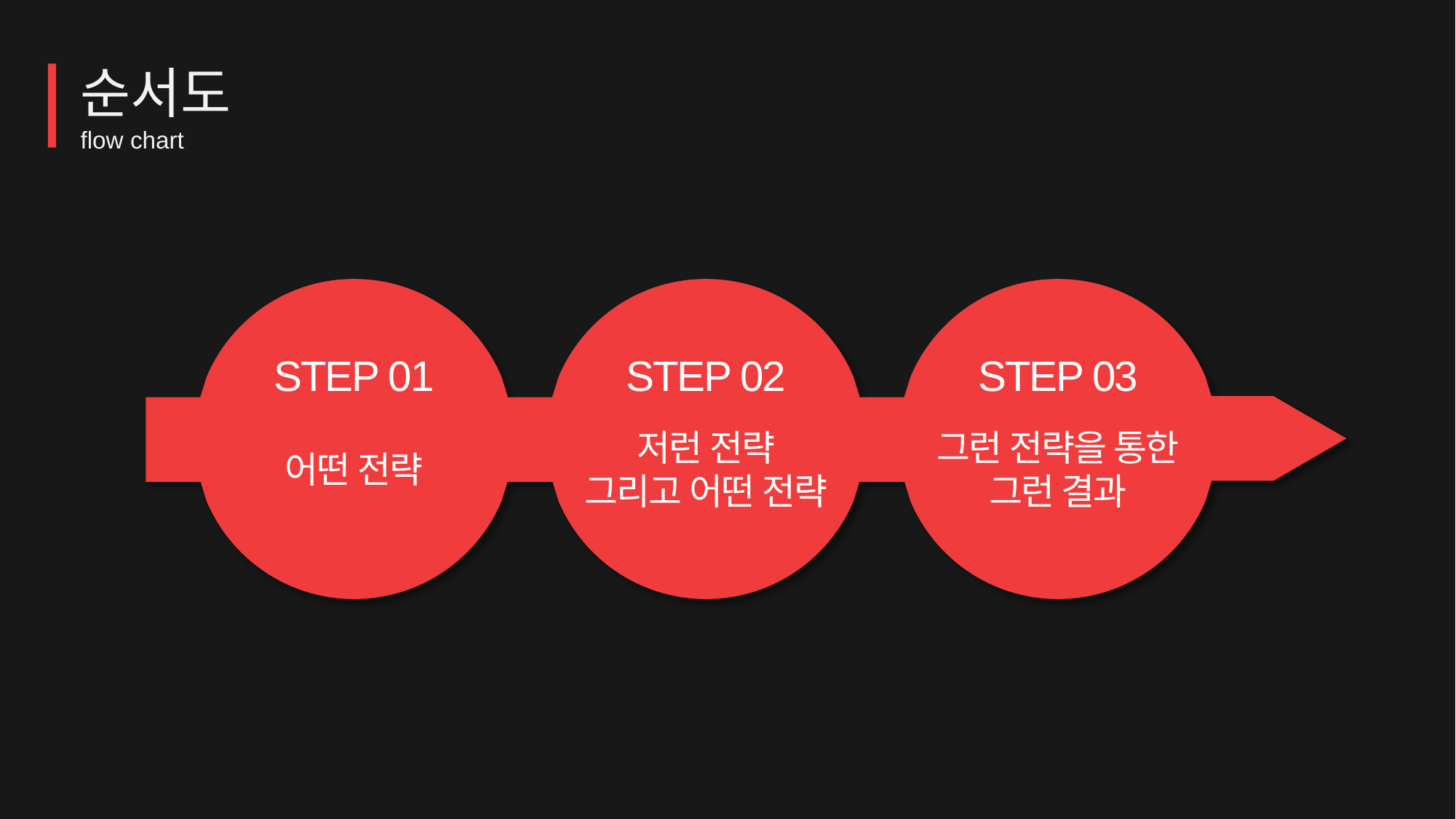

순서도
flow chart

STEP 01
STEP 02
STEP 03
저런 전략
그리고 어떤 전략
그런 전략을 통한
그런 결과
어떤 전략